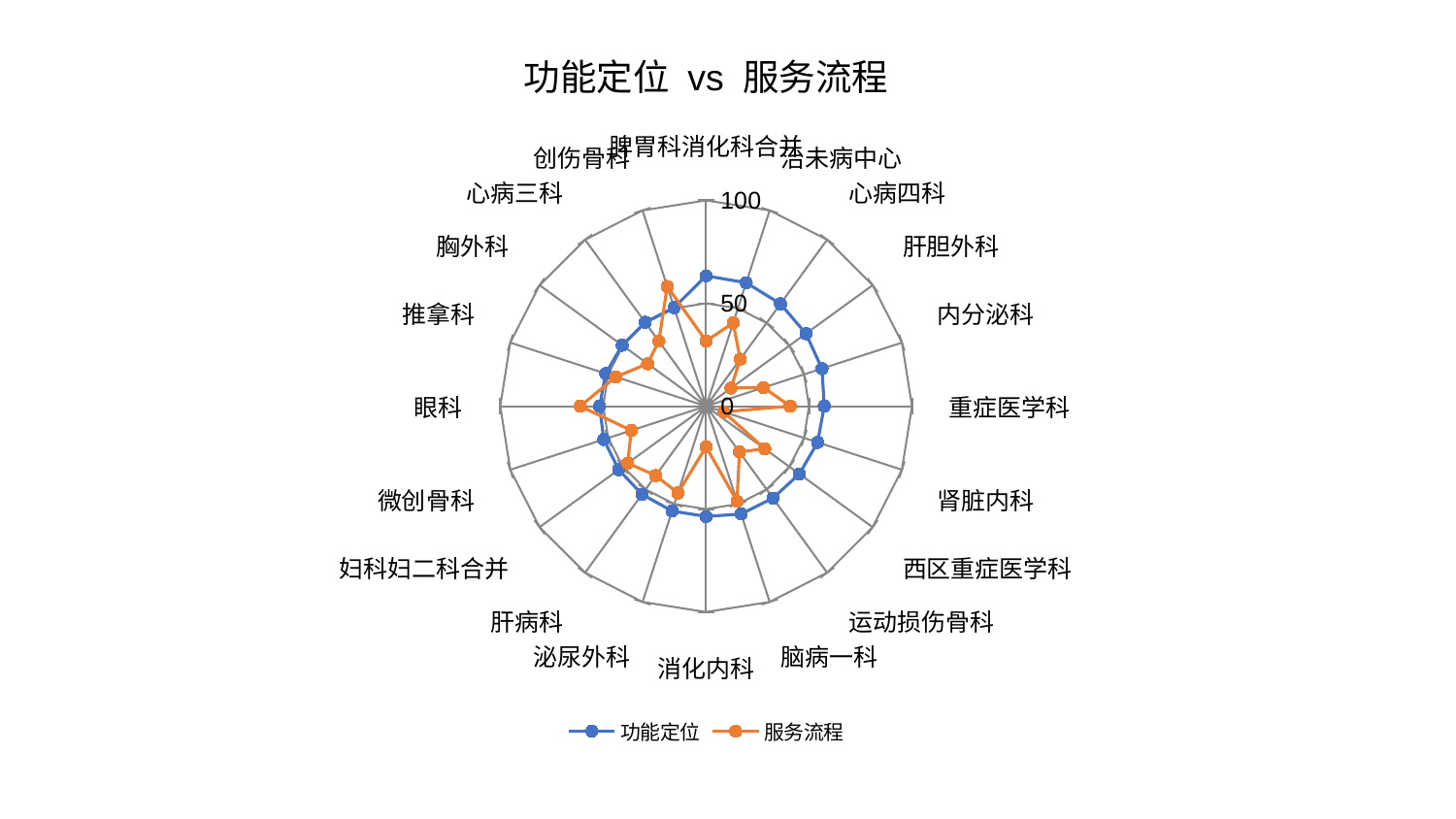

### Chart: 功能定位 vs 服务流程

| Category | 功能定位 | 服务流程 |
|---|---|---|
| 脾胃科消化科合并 | 63.338809537329624 | 31.67147090087198 |
| 治未病中心 | 63.0777966623633 | 42.551288511588695 |
| 心病四科 | 61.4562444520834 | 28.224537759347832 |
| 肝胆外科 | 59.96938847866912 | 14.953710736123732 |
| 内分泌科 | 59.18461078008993 | 29.32032038760717 |
| 重症医学科 | 57.38828172810882 | 40.82357686000391 |
| 肾脏内科 | 56.937894251305465 | 8.88472873857314 |
| 西区重症医学科 | 55.99282897333516 | 35.21967484666746 |
| 运动损伤骨科 | 55.24931929482064 | 27.519837652536157 |
| 脑病一科 | 55.06845561997234 | 48.60277881422621 |
| 消化内科 | 53.61628888566057 | 19.751314567313553 |
| 泌尿外科 | 53.567727334879336 | 44.340685158841666 |
| 肝病科 | 52.93824771853858 | 41.68819330457086 |
| 妇科妇二科合并 | 52.51784419925859 | 47.08069662573476 |
| 微创骨科 | 52.3033361381372 | 38.20466861859535 |
| 眼科 | 51.73117915623561 | 61.11895471918926 |
| 推拿科 | 51.30405178277345 | 46.11172196932235 |
| 胸外科 | 50.4035771477248 | 35.118010366686306 |
| 心病三科 | 50.382573517506835 | 39.06826693960927 |
| 创伤骨科 | 50.36816962180953 | 61.16376891894468 |
36